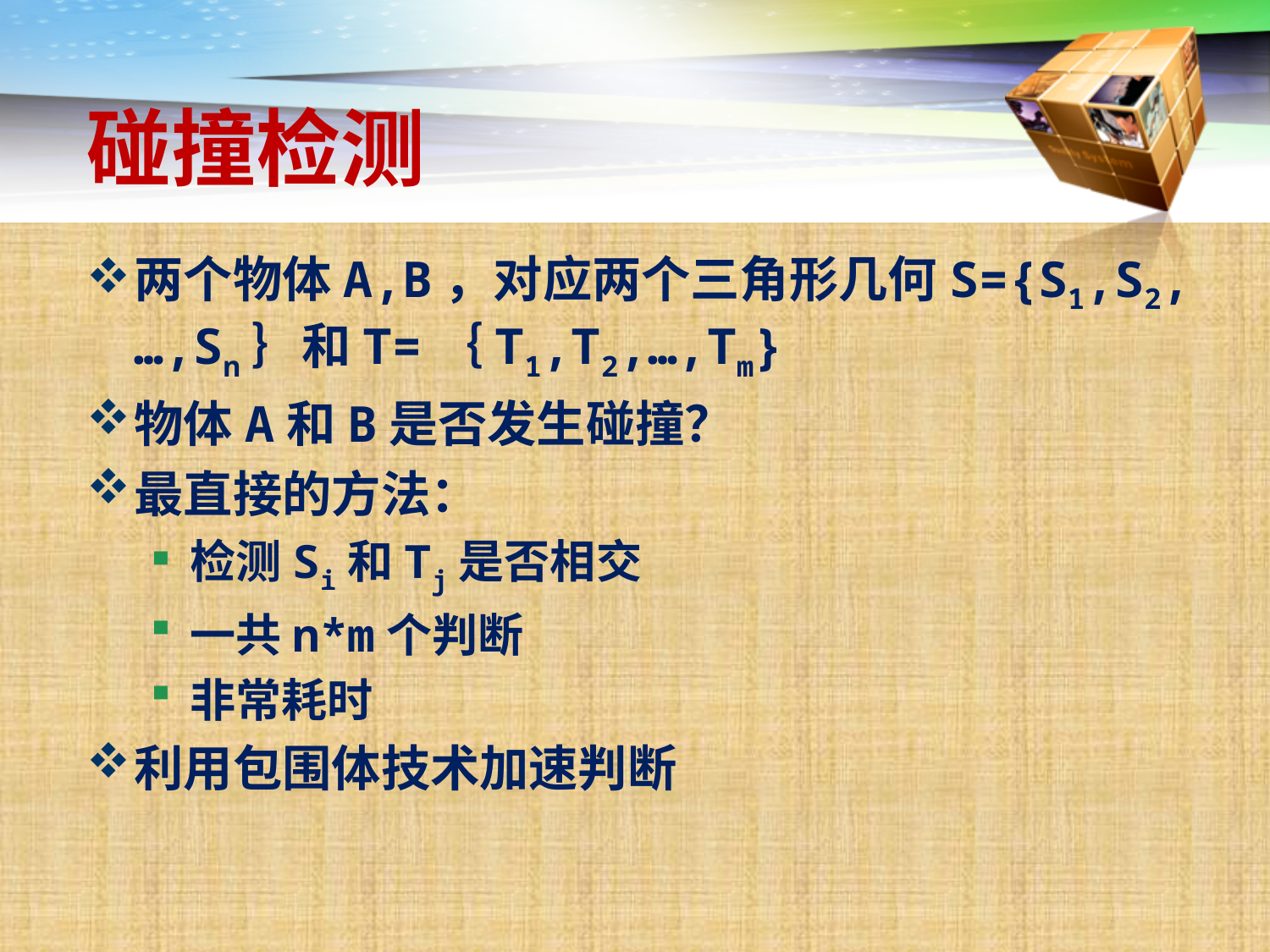

# 碰撞检测
两个物体A,B，对应两个三角形几何S={S1,S2,…,Sn｝和T=｛T1,T2,…,Tm}
物体A和B是否发生碰撞？
最直接的方法：
检测Si和Tj是否相交
一共n*m个判断
非常耗时
利用包围体技术加速判断